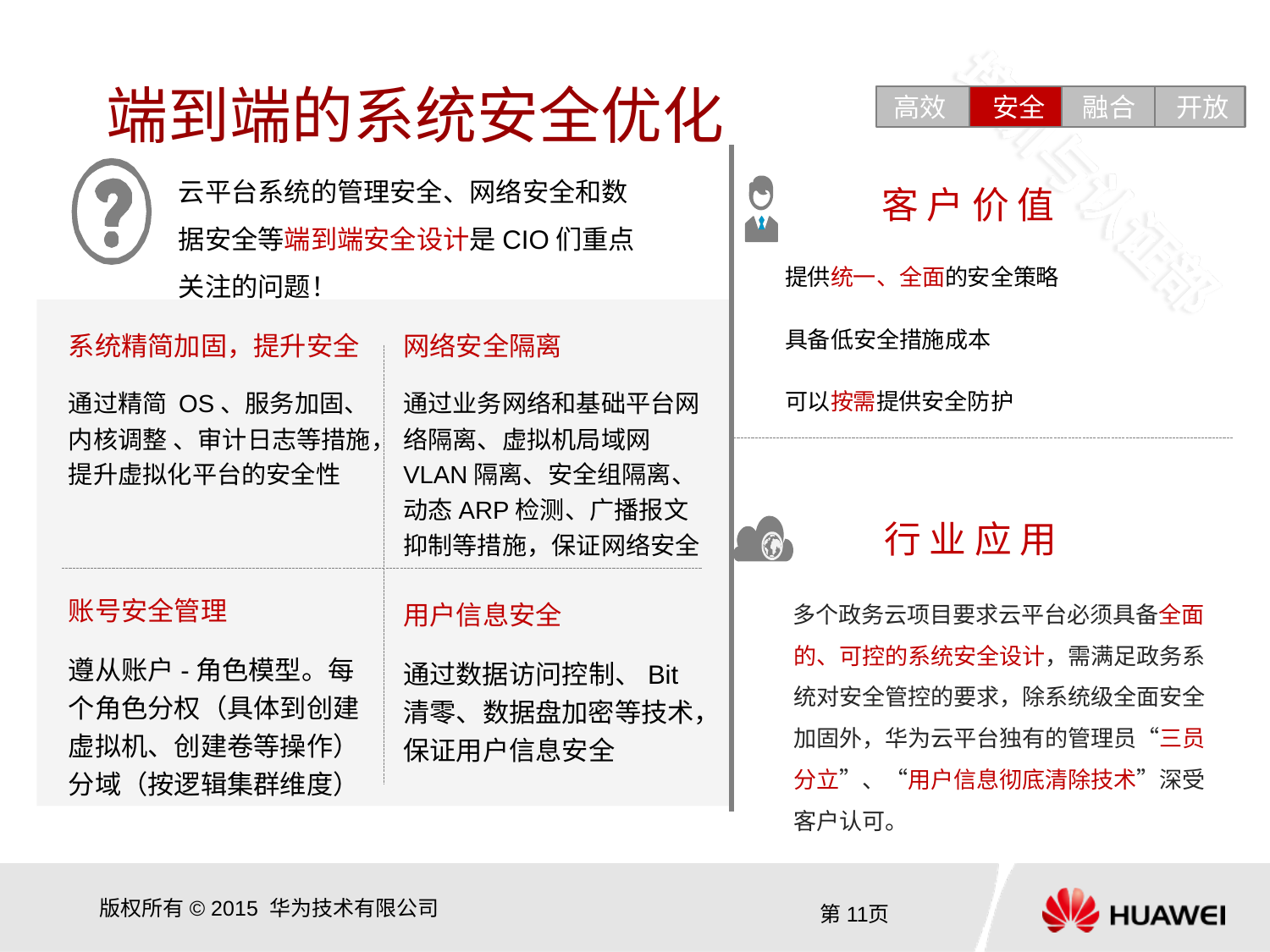

# 端到端的系统安全优化

高效

安全

融合

开放
云平台系统的管理安全、网络安全和数据安全等端到端安全设计是CIO们重点关注的问题！

客 户 价 值

提供统一、全面的安全策略
具备低安全措施成本
可以按需提供安全防护

系统精简加固，提升安全
通过精简 OS、服务加固、内核调整 、审计日志等措施，提升虚拟化平台的安全性
网络安全隔离
通过业务网络和基础平台网络隔离、虚拟机局域网VLAN隔离、安全组隔离、动态ARP检测、广播报文抑制等措施，保证网络安全

行 业 应 用
多个政务云项目要求云平台必须具备全面的、可控的系统安全设计，需满足政务系统对安全管控的要求，除系统级全面安全加固外，华为云平台独有的管理员“三员分立”、“用户信息彻底清除技术”深受客户认可。
账号安全管理
遵从账户-角色模型。每个角色分权（具体到创建虚拟机、创建卷等操作）分域（按逻辑集群维度）
用户信息安全
通过数据访问控制、Bit清零、数据盘加密等技术，保证用户信息安全